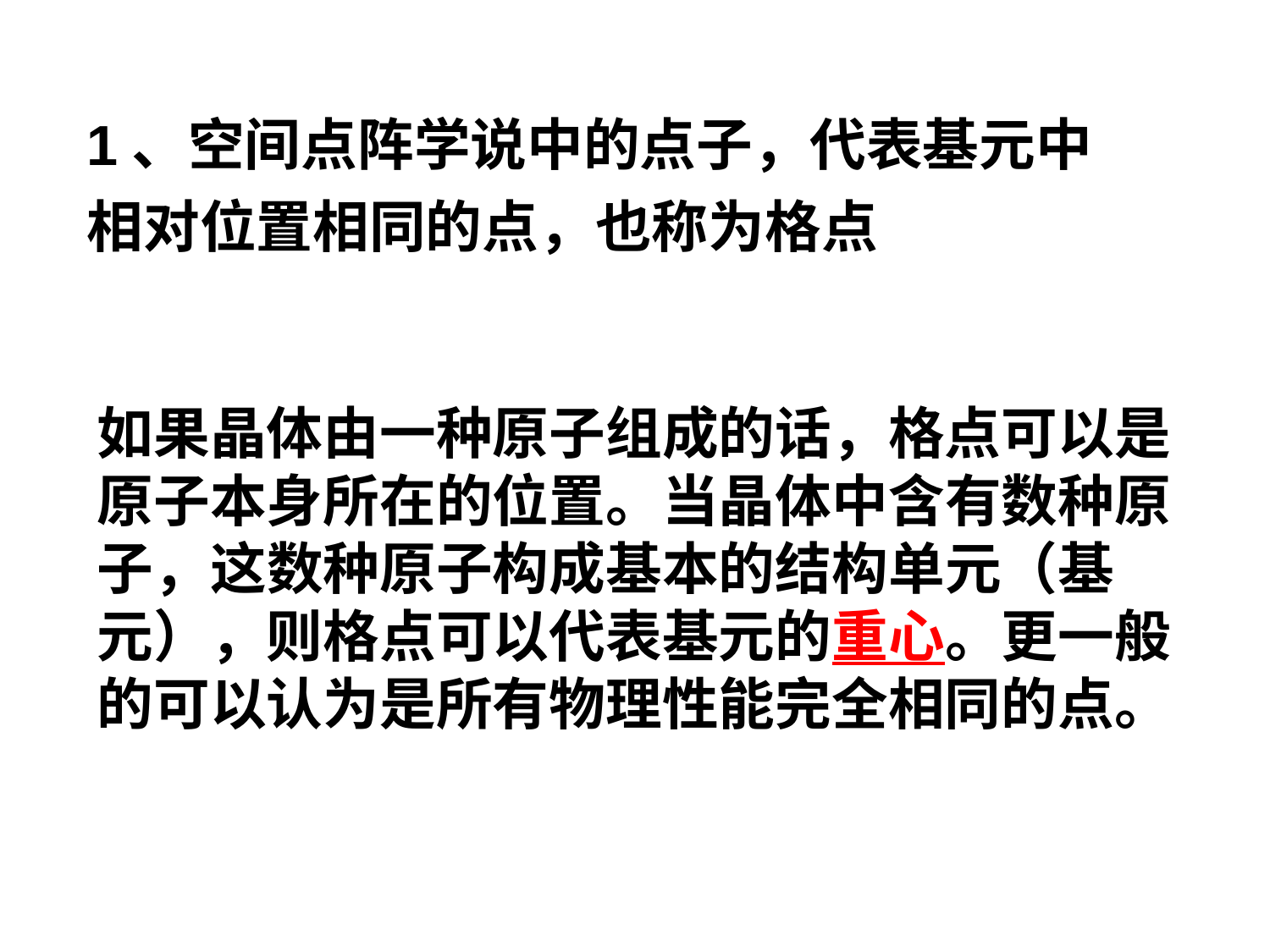

# 1、空间点阵学说中的点子，代表基元中相对位置相同的点，也称为格点
如果晶体由一种原子组成的话，格点可以是原子本身所在的位置。当晶体中含有数种原子，这数种原子构成基本的结构单元（基元），则格点可以代表基元的重心。更一般的可以认为是所有物理性能完全相同的点。